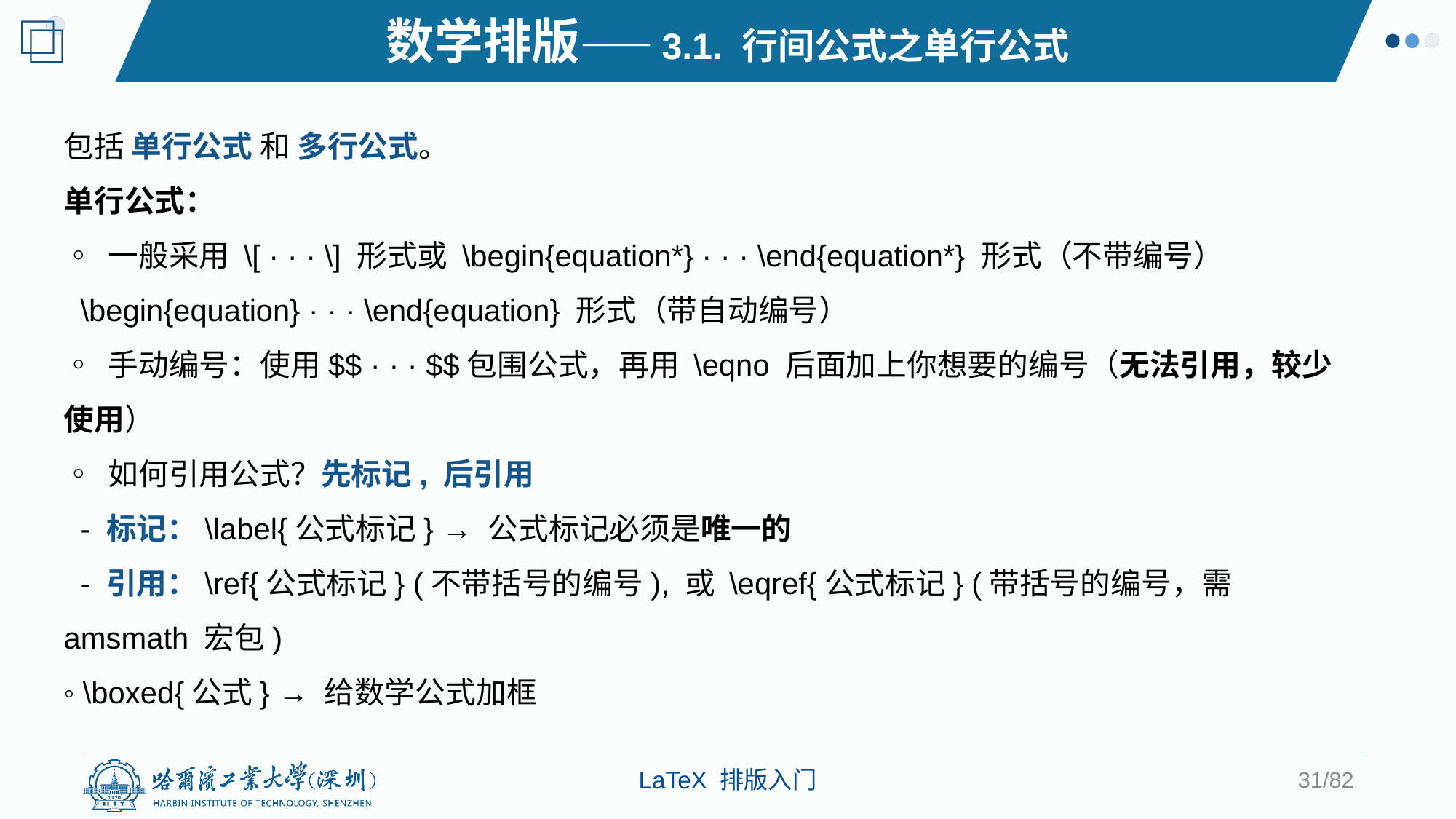

数学排版——3.1. 行间公式之单行公式
包括 单行公式 和 多行公式。
单行公式：
◦ 一般采用 \[ · · · \] 形式或 \begin{equation*} · · · \end{equation*} 形式（不带编号）
  \begin{equation} · · · \end{equation} 形式（带自动编号）
◦ 手动编号：使用$$ · · · $$包围公式，再用 \eqno 后面加上你想要的编号（无法引用，较少使用）
◦ 如何引用公式？先标记, 后引用
  - 标记：\label{公式标记} → 公式标记必须是唯一的
  - 引用：\ref{公式标记} (不带括号的编号), 或 \eqref{公式标记} (带括号的编号，需 amsmath 宏包)
◦ \boxed{公式} → 给数学公式加框
31/82